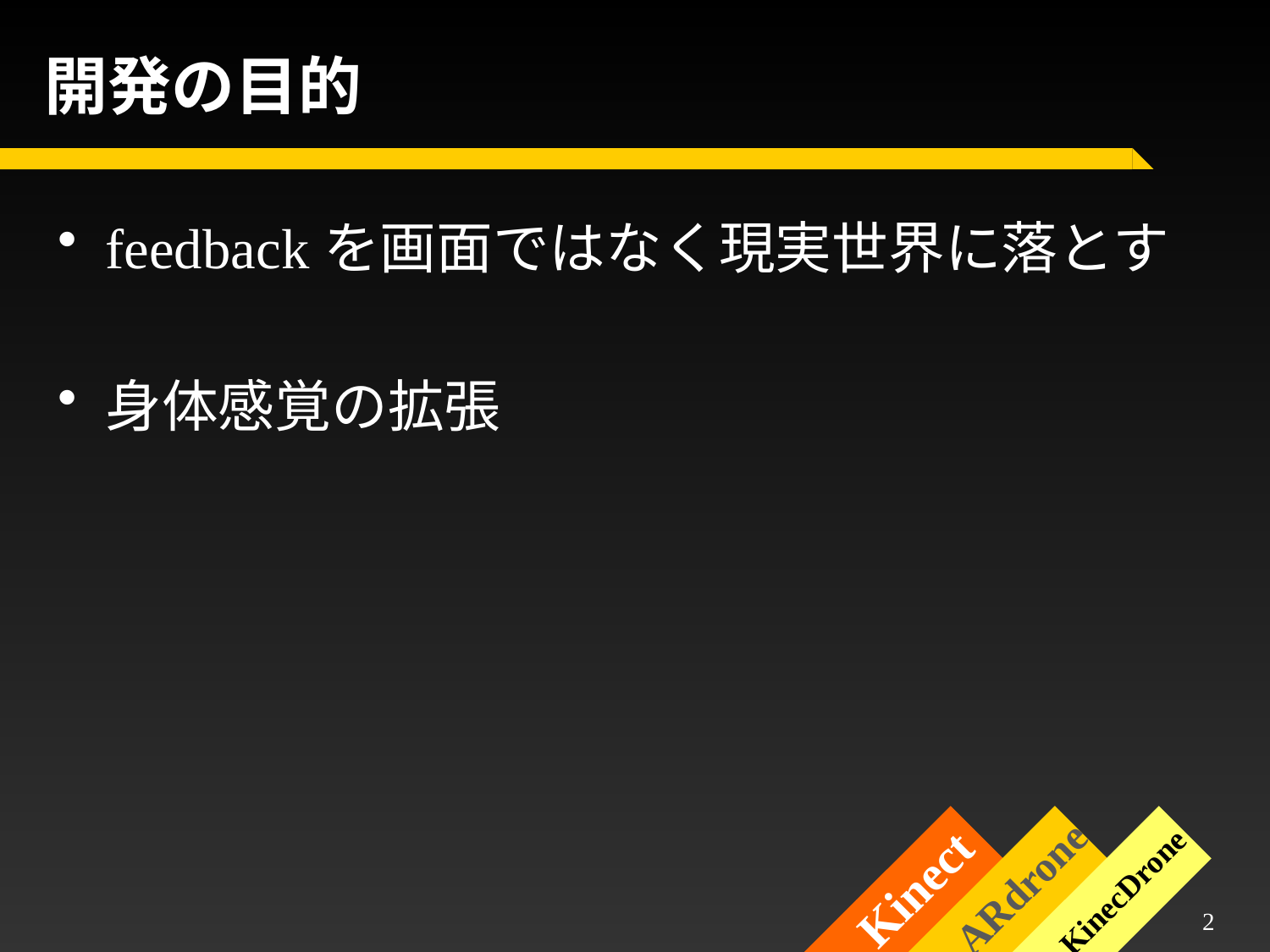

# 開発の目的
feedbackを画面ではなく現実世界に落とす

身体感覚の拡張

ARdrone
Kinect
KinecDrone
2